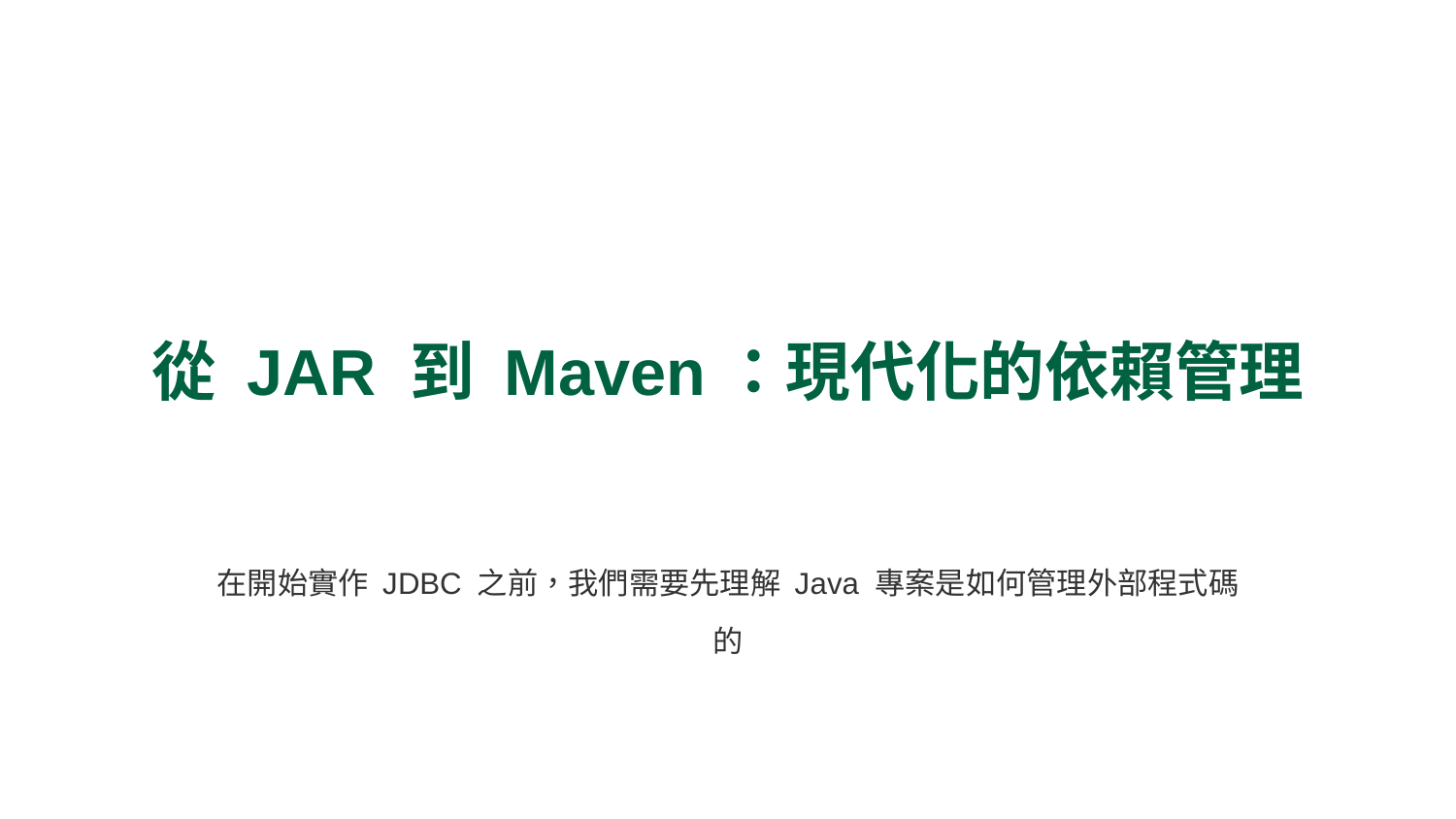

從 JAR 到 Maven：現代化的依賴管理
在開始實作 JDBC 之前，我們需要先理解 Java 專案是如何管理外部程式碼的